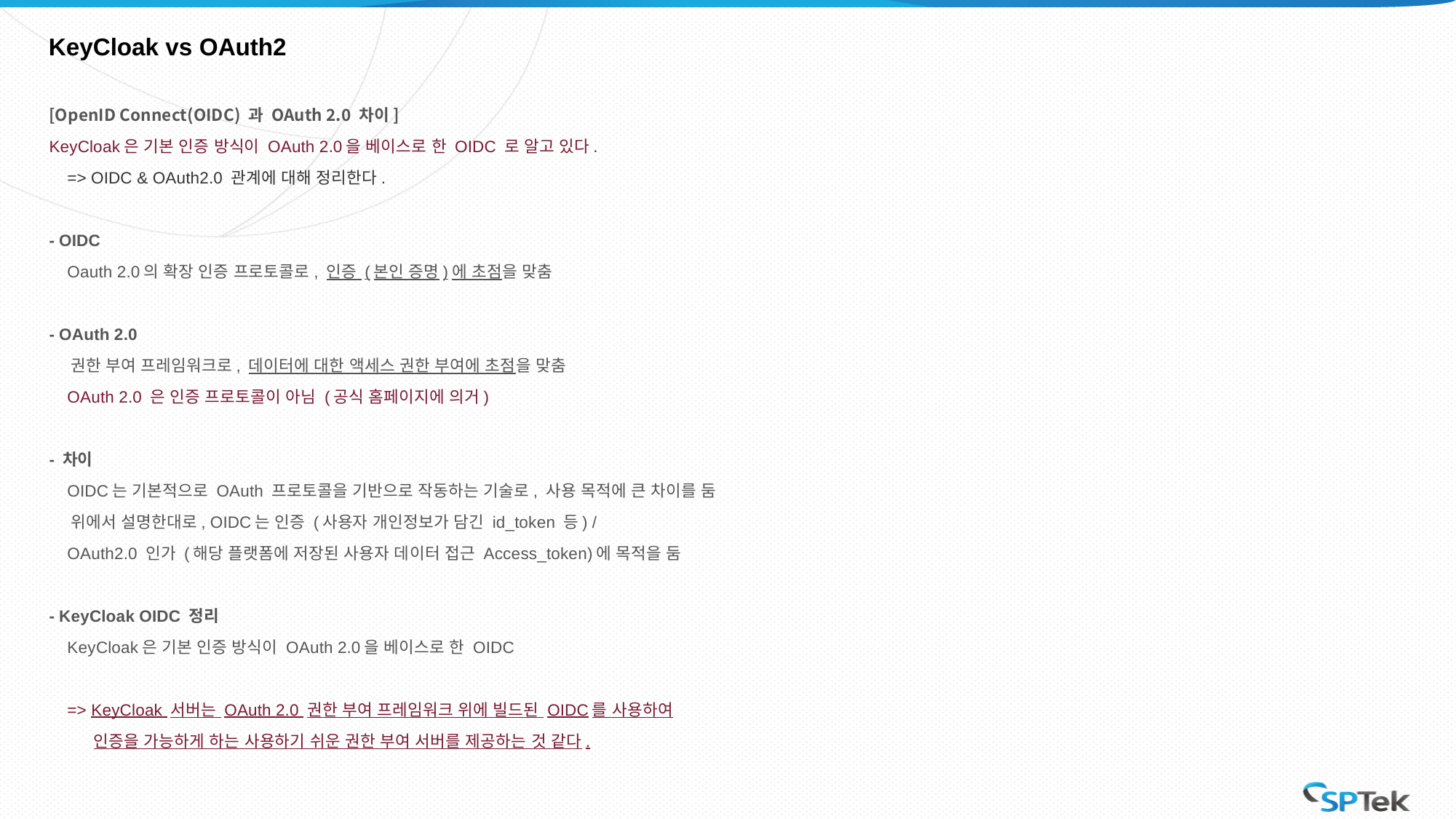

# KeyCloak vs OAuth2
[OpenID Connect(OIDC) 과 OAuth 2.0 차이]
KeyCloak은 기본 인증 방식이 OAuth 2.0을 베이스로 한 OIDC 로 알고 있다.
    => OIDC & OAuth2.0 관계에 대해 정리한다.

- OIDC
    Oauth 2.0의 확장 인증 프로토콜로, 인증 (본인 증명)에 초점을 맞춤

- OAuth 2.0
    권한 부여 프레임워크로, 데이터에 대한 액세스 권한 부여에 초점을 맞춤
    OAuth 2.0 은 인증 프로토콜이 아님 (공식 홈페이지에 의거)

- 차이
    OIDC는 기본적으로 OAuth 프로토콜을 기반으로 작동하는 기술로, 사용 목적에 큰 차이를 둠
    위에서 설명한대로, OIDC는 인증 (사용자 개인정보가 담긴 id_token 등) /
    OAuth2.0 인가 (해당 플랫폼에 저장된 사용자 데이터 접근 Access_token)에 목적을 둠

- KeyCloak OIDC 정리
    KeyCloak은 기본 인증 방식이 OAuth 2.0을 베이스로 한 OIDC

    => KeyCloak 서버는 OAuth 2.0 권한 부여 프레임워크 위에 빌드된 OIDC를 사용하여
         인증을 가능하게 하는 사용하기 쉬운 권한 부여 서버를 제공하는 것 같다.